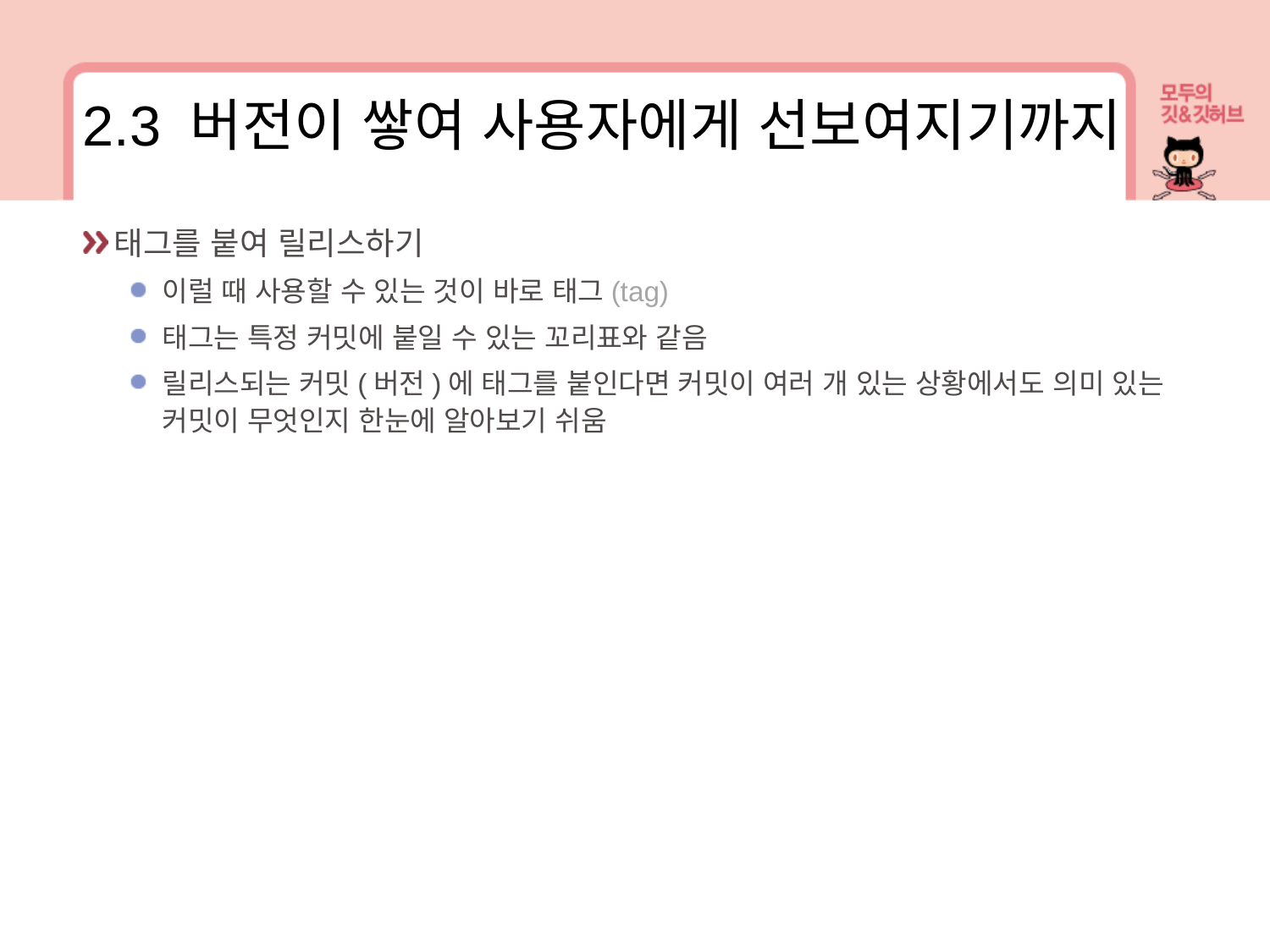

2.3 버전이 쌓여 사용자에게 선보여지기까지
태그를 붙여 릴리스하기
이럴 때 사용할 수 있는 것이 바로 태그(tag)
태그는 특정 커밋에 붙일 수 있는 꼬리표와 같음
릴리스되는 커밋(버전)에 태그를 붙인다면 커밋이 여러 개 있는 상황에서도 의미 있는 커밋이 무엇인지 한눈에 알아보기 쉬움